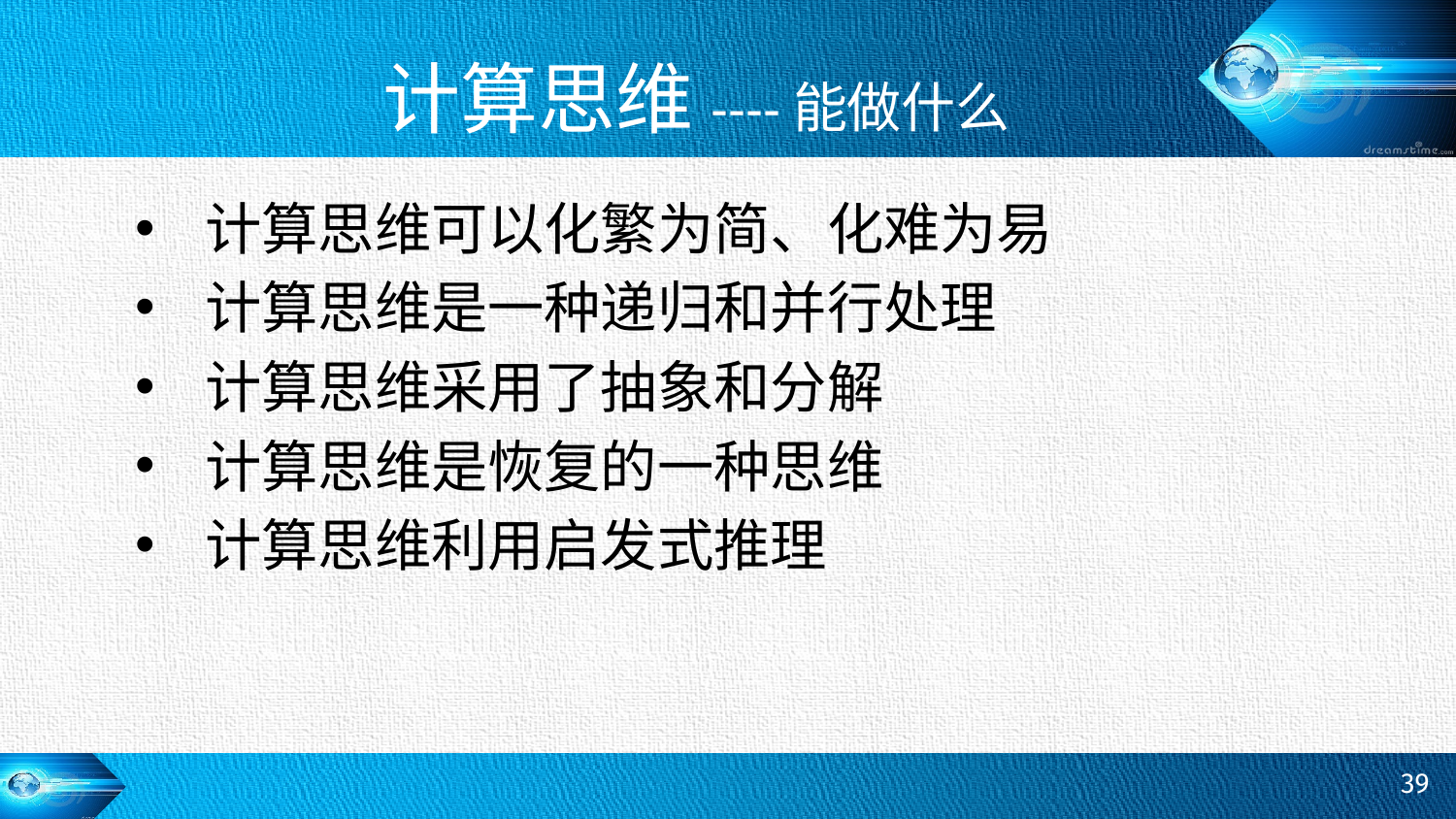

# 计算思维----能做什么
计算思维可以化繁为简、化难为易
计算思维是一种递归和并行处理
计算思维采用了抽象和分解
计算思维是恢复的一种思维
计算思维利用启发式推理
39